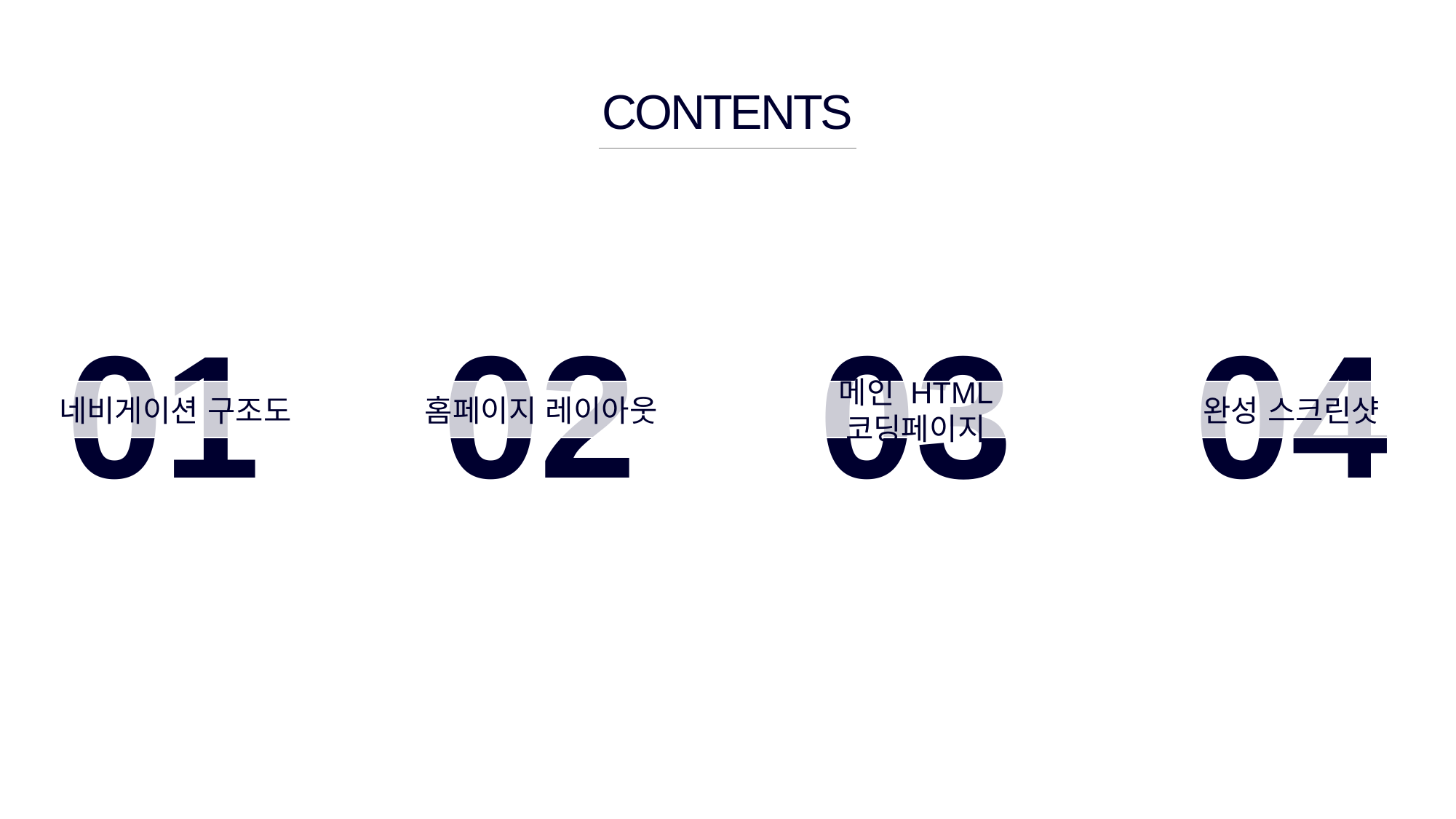

CONTENTS
01
02
03
04
네비게이션 구조도
홈페이지 레이아웃
메인 HTML 코딩페이지
완성 스크린샷